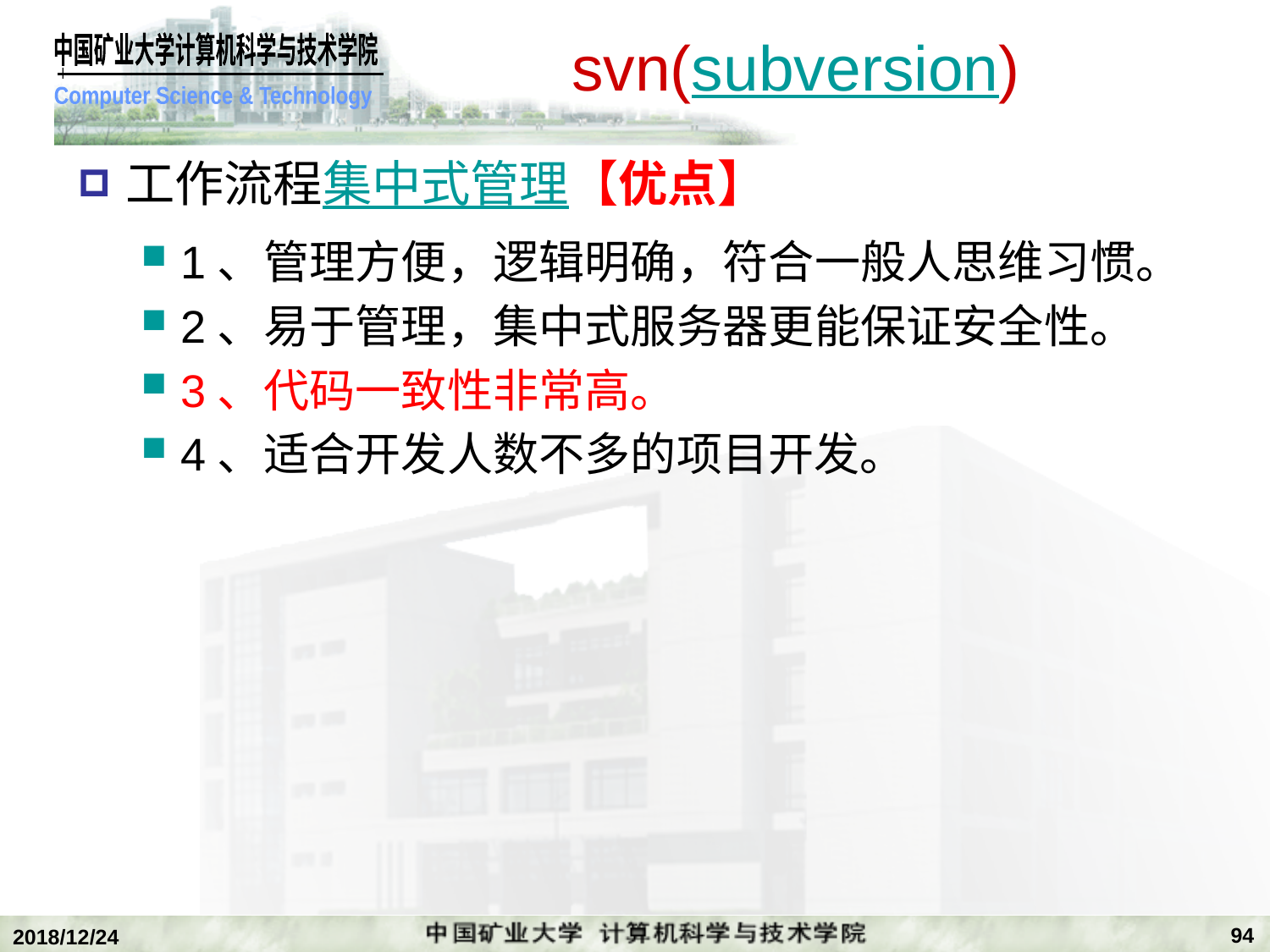

# svn(subversion)
工作流程集中式管理【优点】
1、管理方便，逻辑明确，符合一般人思维习惯。
2、易于管理，集中式服务器更能保证安全性。
3、代码一致性非常高。
4、适合开发人数不多的项目开发。
94
2018/12/24